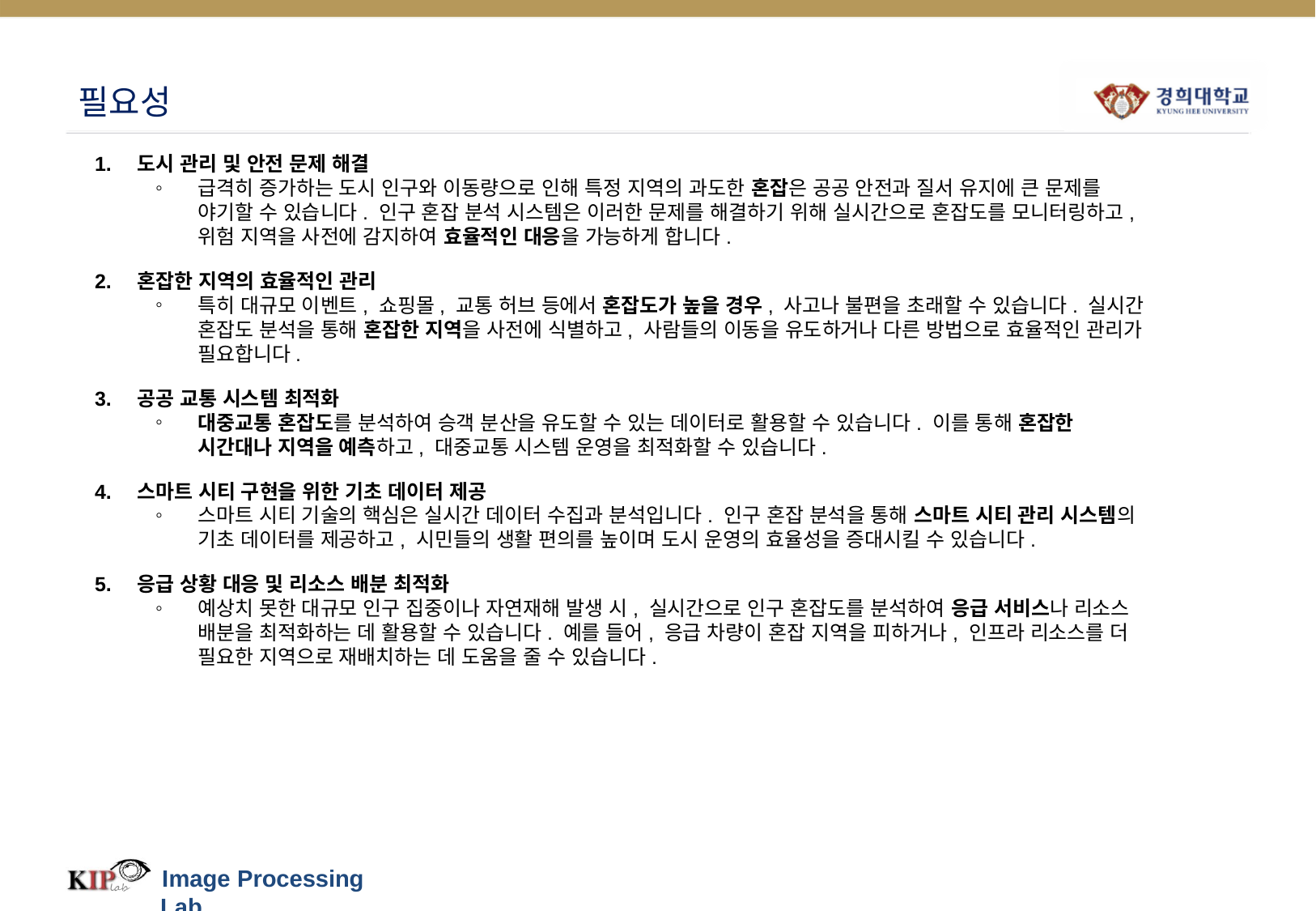

# 필요성
도시 관리 및 안전 문제 해결
급격히 증가하는 도시 인구와 이동량으로 인해 특정 지역의 과도한 혼잡은 공공 안전과 질서 유지에 큰 문제를 야기할 수 있습니다. 인구 혼잡 분석 시스템은 이러한 문제를 해결하기 위해 실시간으로 혼잡도를 모니터링하고, 위험 지역을 사전에 감지하여 효율적인 대응을 가능하게 합니다.
혼잡한 지역의 효율적인 관리
특히 대규모 이벤트, 쇼핑몰, 교통 허브 등에서 혼잡도가 높을 경우, 사고나 불편을 초래할 수 있습니다. 실시간 혼잡도 분석을 통해 혼잡한 지역을 사전에 식별하고, 사람들의 이동을 유도하거나 다른 방법으로 효율적인 관리가 필요합니다.
공공 교통 시스템 최적화
대중교통 혼잡도를 분석하여 승객 분산을 유도할 수 있는 데이터로 활용할 수 있습니다. 이를 통해 혼잡한 시간대나 지역을 예측하고, 대중교통 시스템 운영을 최적화할 수 있습니다.
스마트 시티 구현을 위한 기초 데이터 제공
스마트 시티 기술의 핵심은 실시간 데이터 수집과 분석입니다. 인구 혼잡 분석을 통해 스마트 시티 관리 시스템의 기초 데이터를 제공하고, 시민들의 생활 편의를 높이며 도시 운영의 효율성을 증대시킬 수 있습니다.
응급 상황 대응 및 리소스 배분 최적화
예상치 못한 대규모 인구 집중이나 자연재해 발생 시, 실시간으로 인구 혼잡도를 분석하여 응급 서비스나 리소스 배분을 최적화하는 데 활용할 수 있습니다. 예를 들어, 응급 차량이 혼잡 지역을 피하거나, 인프라 리소스를 더 필요한 지역으로 재배치하는 데 도움을 줄 수 있습니다.
Image Processing Lab